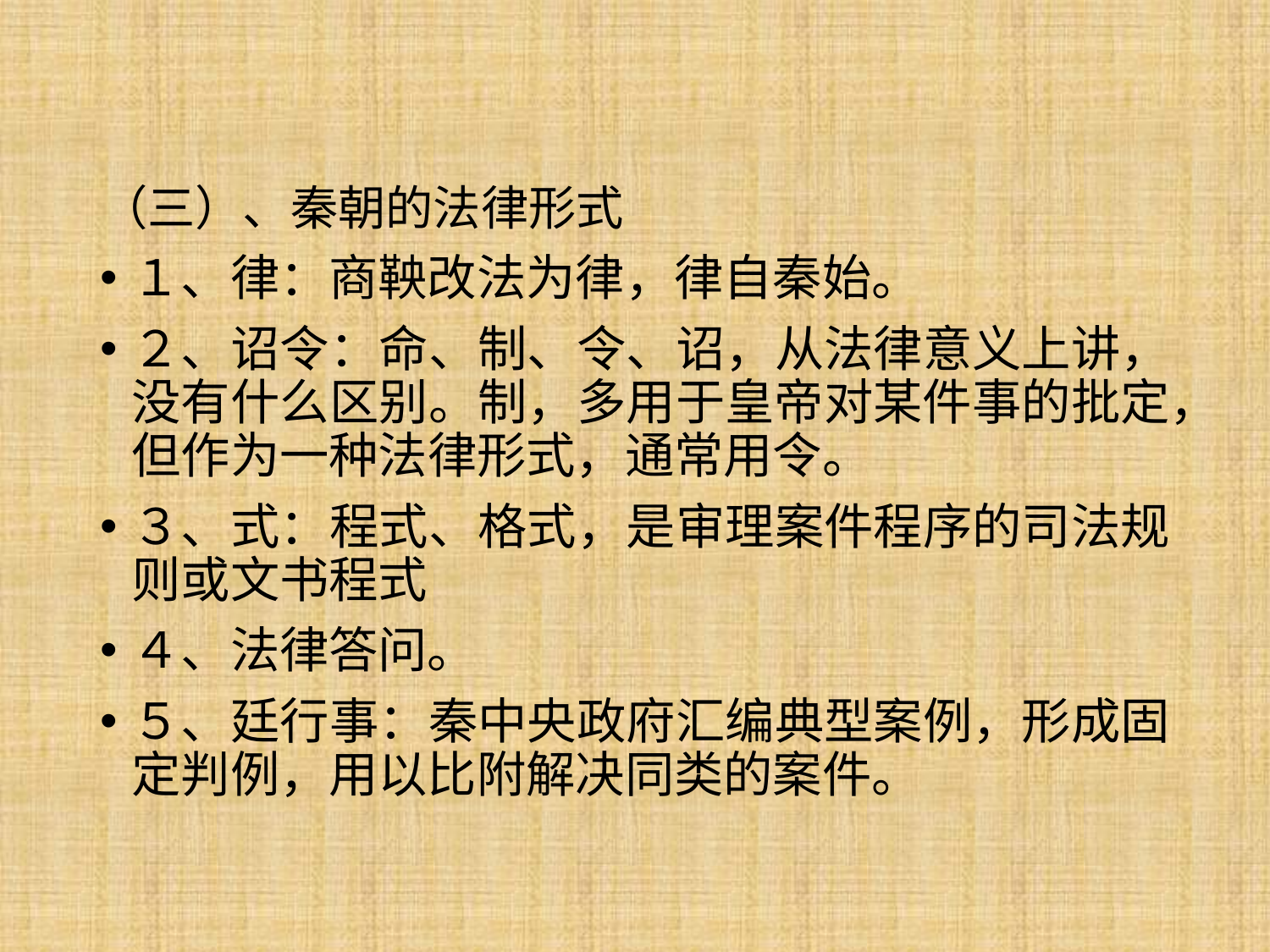

（三）、秦朝的法律形式
１、律：商鞅改法为律，律自秦始。
２、诏令：命、制、令、诏，从法律意义上讲， 没有什么区别。制，多用于皇帝对某件事的批定，但作为一种法律形式，通常用令。
３、式：程式、格式，是审理案件程序的司法规则或文书程式
４、法律答问。
５、廷行事：秦中央政府汇编典型案例，形成固定判例，用以比附解决同类的案件。